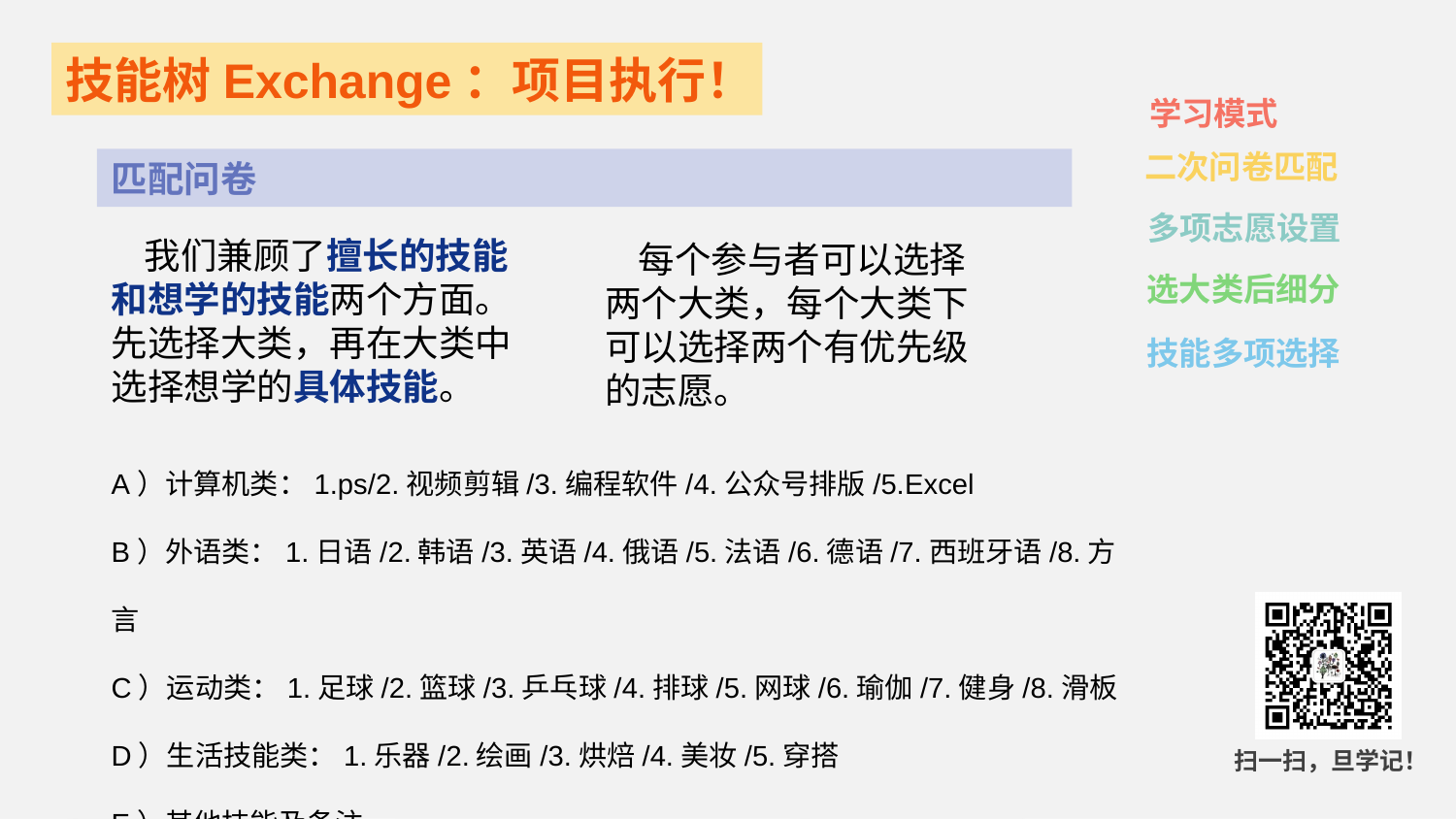

学习模式
二次问卷匹配
多项志愿设置
选大类后细分
技能多项选择
匹配问卷
   我们兼顾了擅长的技能和想学的技能两个方面。先选择大类，再在大类中选择想学的具体技能。
   每个参与者可以选择两个大类，每个大类下可以选择两个有优先级的志愿。
A）计算机类：1.ps/2.视频剪辑/3.编程软件/4.公众号排版/5.Excel
B）外语类：1.日语/2.韩语/3.英语/4.俄语/5.法语/6.德语/7.西班牙语/8.方言
C）运动类：1.足球/2.篮球/3.乒乓球/4.排球/5.网球/6.瑜伽/7.健身/8.滑板
D）生活技能类：1.乐器/2.绘画/3.烘焙/4.美妆/5.穿搭
E）其他技能及备注